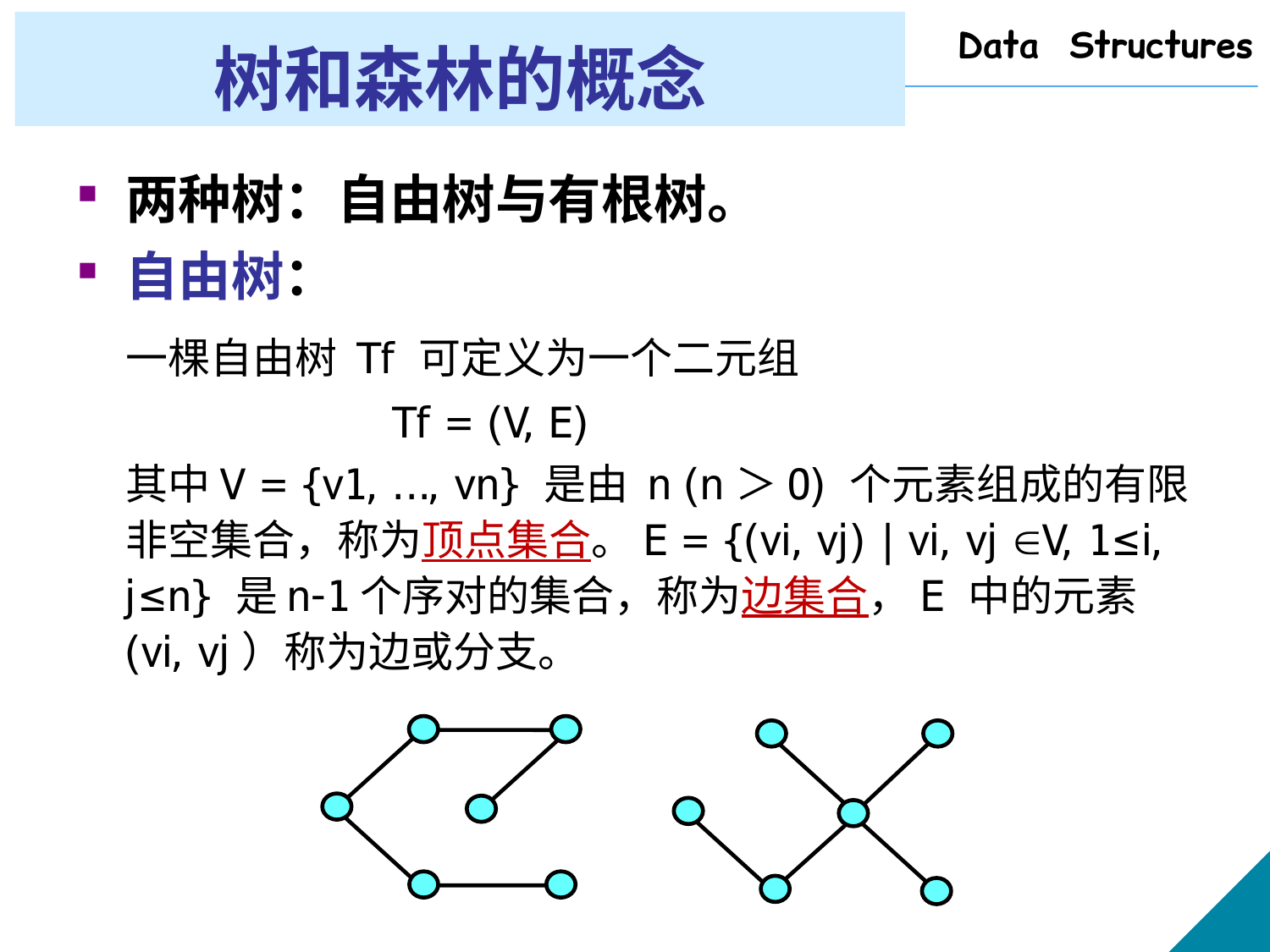

# 树和森林的概念
两种树：自由树与有根树。
自由树：
	一棵自由树 Tf 可定义为一个二元组
			 Tf = (V, E)
	其中V = {v1, ..., vn} 是由 n (n＞0) 个元素组成的有限非空集合，称为顶点集合。E = {(vi, vj) | vi, vj ∈V, 1≤i, j≤n} 是n-1个序对的集合，称为边集合，E 中的元素 (vi, vj）称为边或分支。